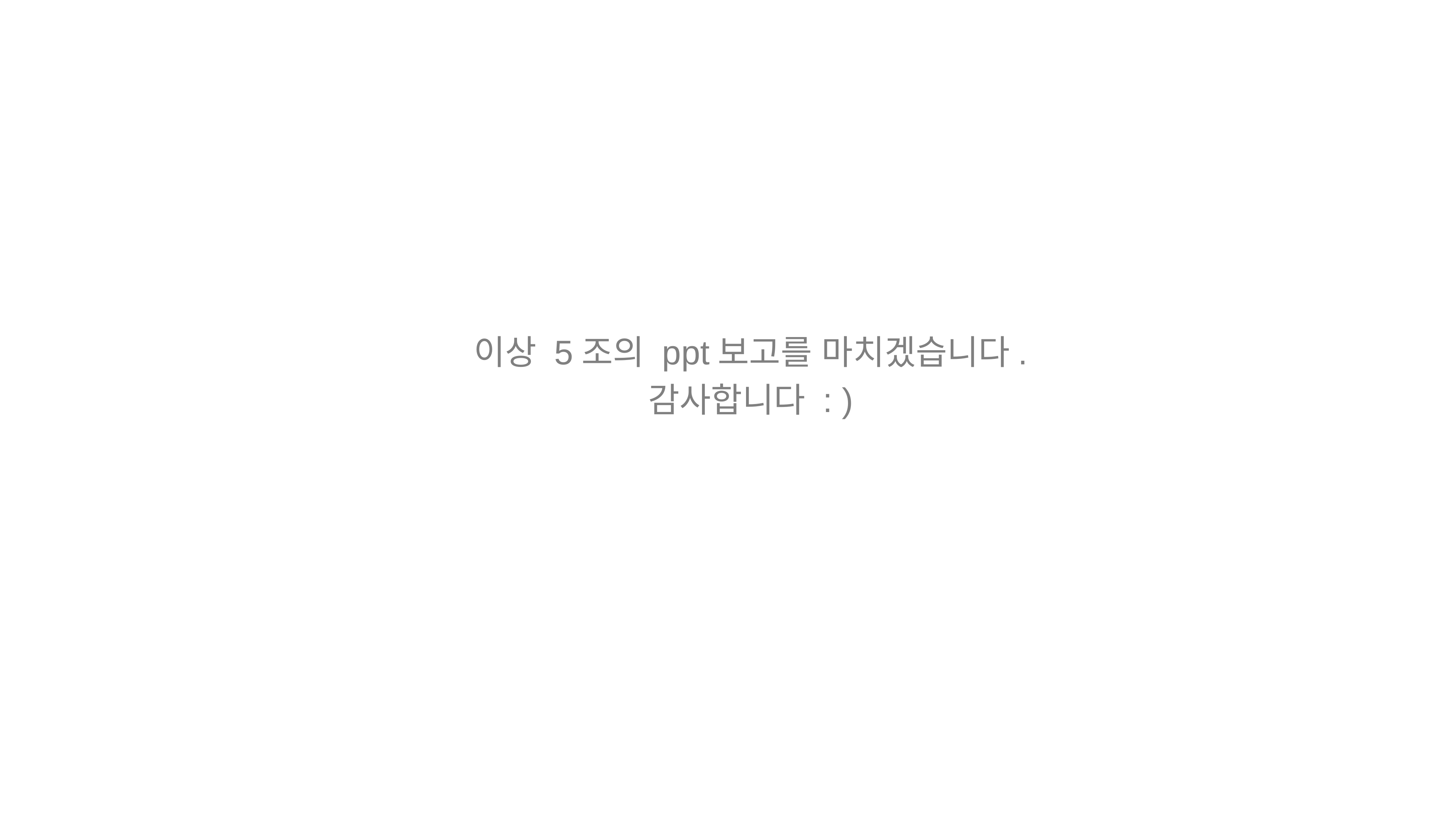

이상 5조의 ppt보고를 마치겠습니다.
감사합니다 : )